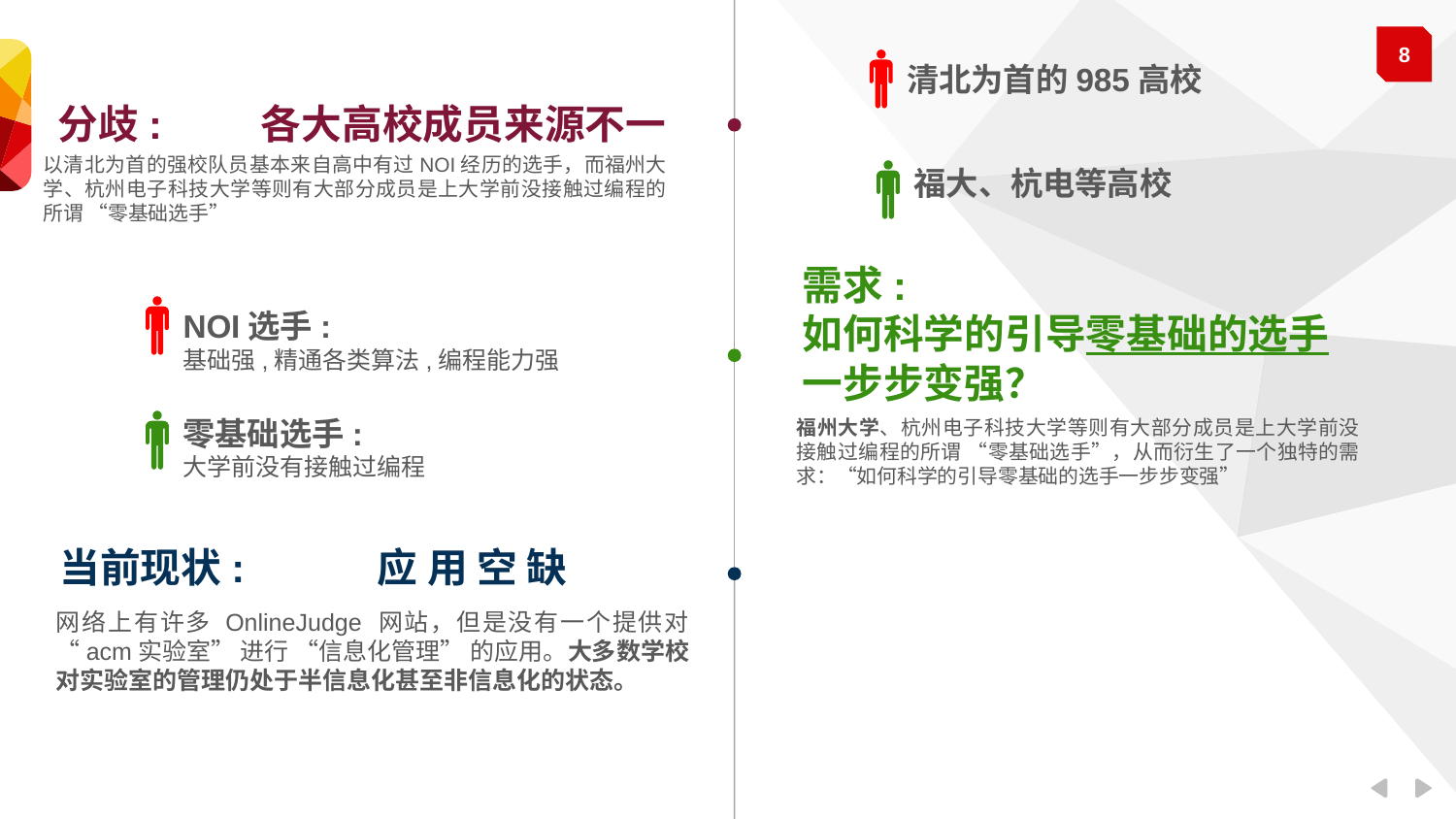

清北为首的985高校
分歧:        各大高校成员来源不一
以清北为首的强校队员基本来自高中有过NOI经历的选手，而福州大学、杭州电子科技大学等则有大部分成员是上大学前没接触过编程的所谓 “零基础选手”

福大、杭电等高校

需求:
如何科学的引导零基础的选手一步步变强？
福州大学、杭州电子科技大学等则有大部分成员是上大学前没接触过编程的所谓 “零基础选手”，从而衍生了一个独特的需求：“如何科学的引导零基础的选手一步步变强”

NOI选手:
基础强,精通各类算法,编程能力强

零基础选手:
大学前没有接触过编程

当前现状:           应 用 空 缺
网络上有许多 OnlineJudge 网站，但是没有一个提供对 “acm实验室” 进行 “信息化管理” 的应用。大多数学校对实验室的管理仍处于半信息化甚至非信息化的状态。